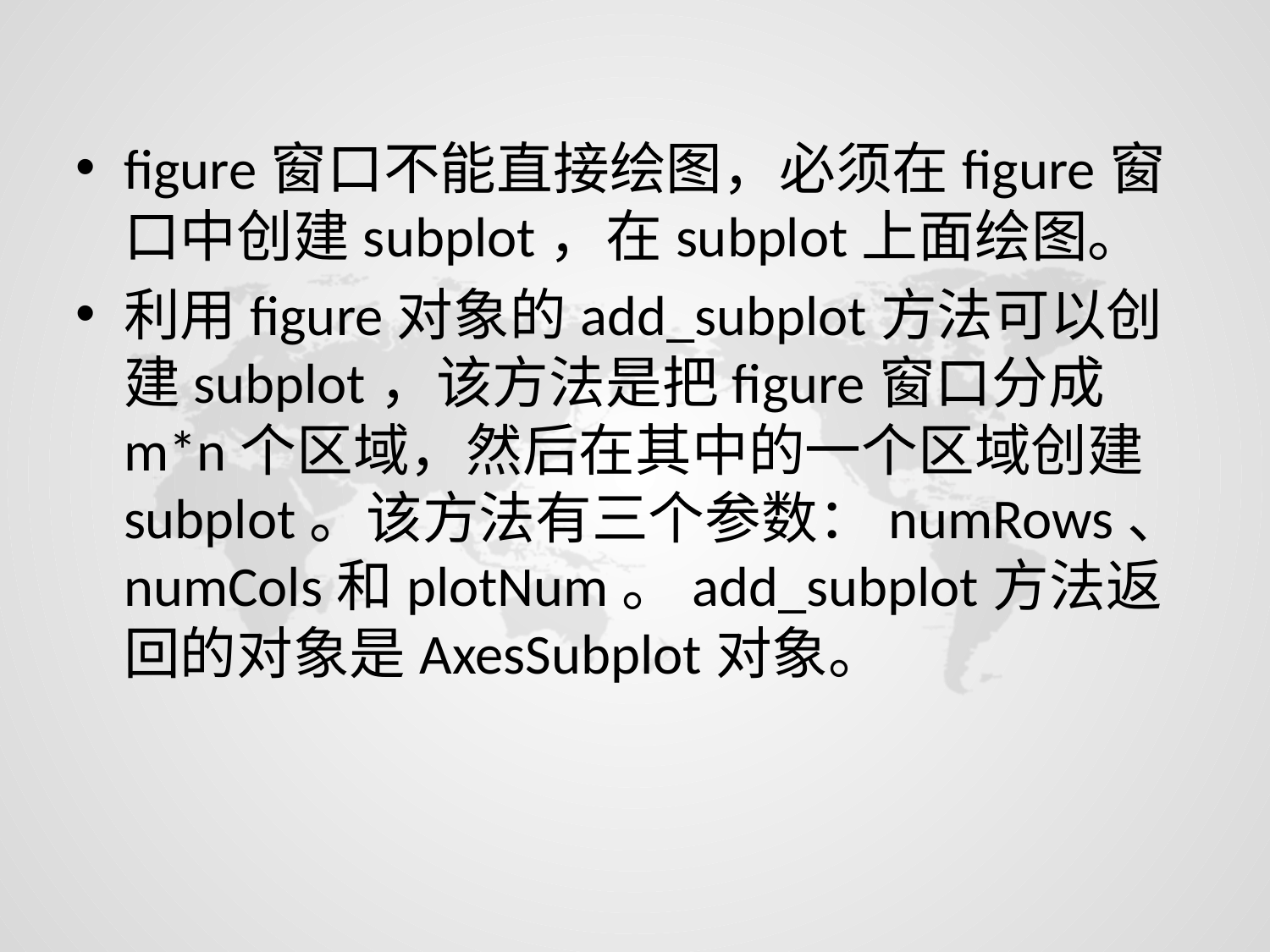

figure窗口不能直接绘图，必须在figure窗口中创建subplot，在subplot上面绘图。
利用figure对象的add_subplot方法可以创建subplot，该方法是把figure窗口分成m*n个区域，然后在其中的一个区域创建subplot。该方法有三个参数：numRows、 numCols和plotNum。add_subplot方法返回的对象是AxesSubplot对象。